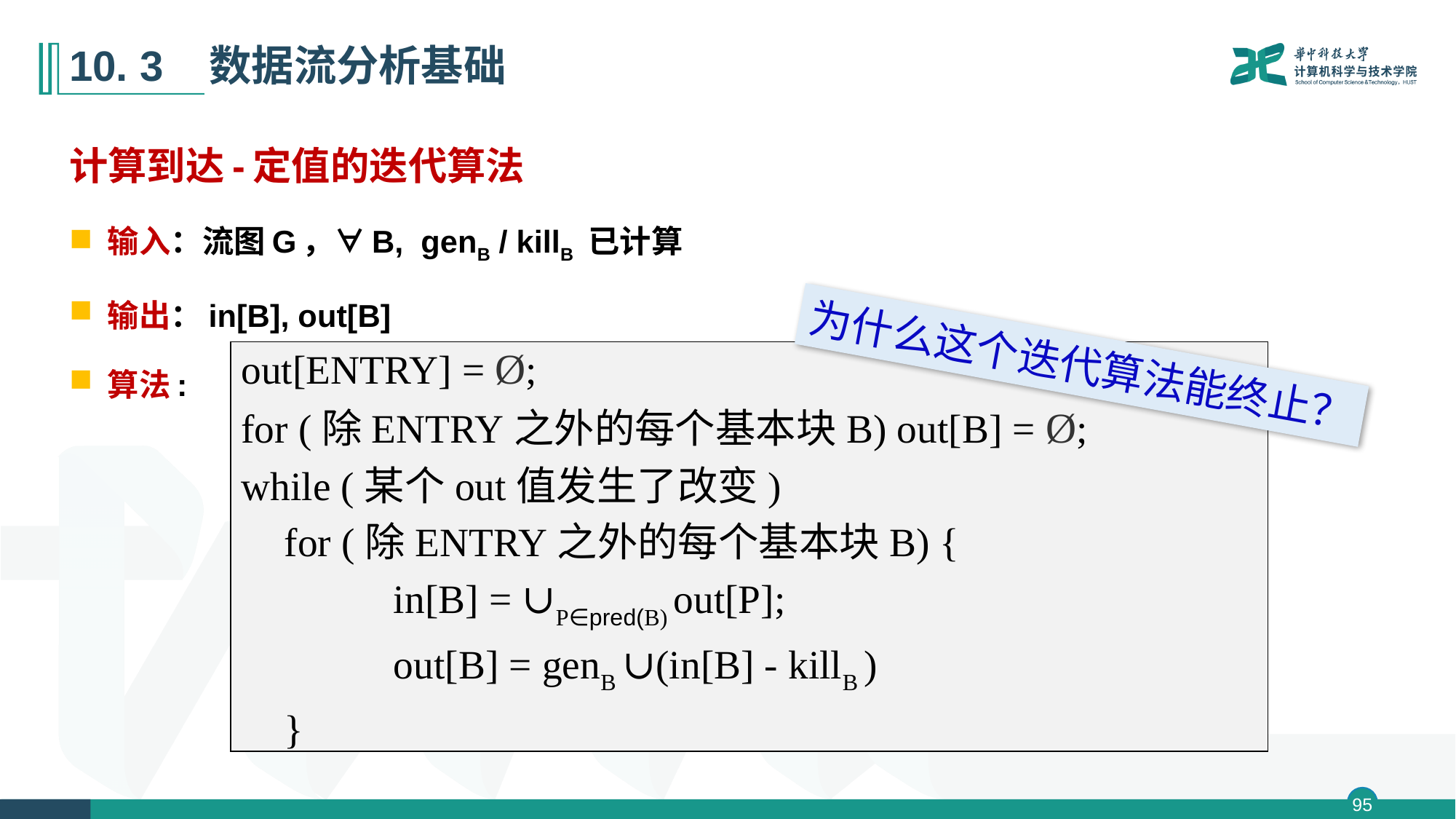

# 10. 3   数据流分析基础
计算到达-定值的迭代算法
输入：流图G，∀B,  genB / killB 已计算
输出：in[B], out[B]
算法:

为什么这个迭代算法能终止？
out[ENTRY] = Ø;
for (除ENTRY之外的每个基本块B) out[B] = Ø;
while (某个out值发生了改变)
	for (除ENTRY之外的每个基本块B) {
		in[B] = ∪P∈pred(B) out[P];
		out[B] = genB ∪(in[B] - killB )
	}